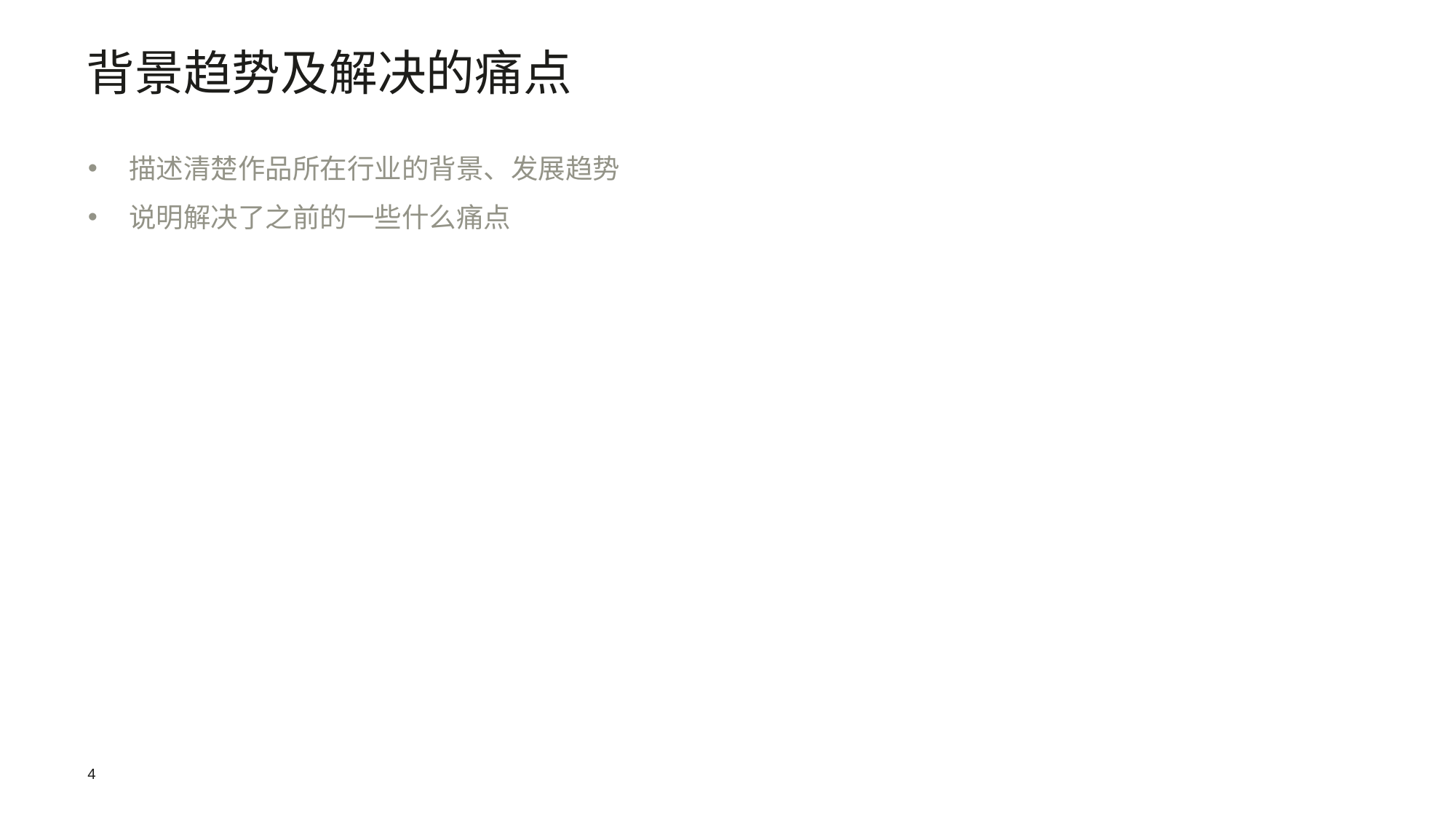

背景趋势及解决的痛点
描述清楚作品所在行业的背景、发展趋势
说明解决了之前的一些什么痛点